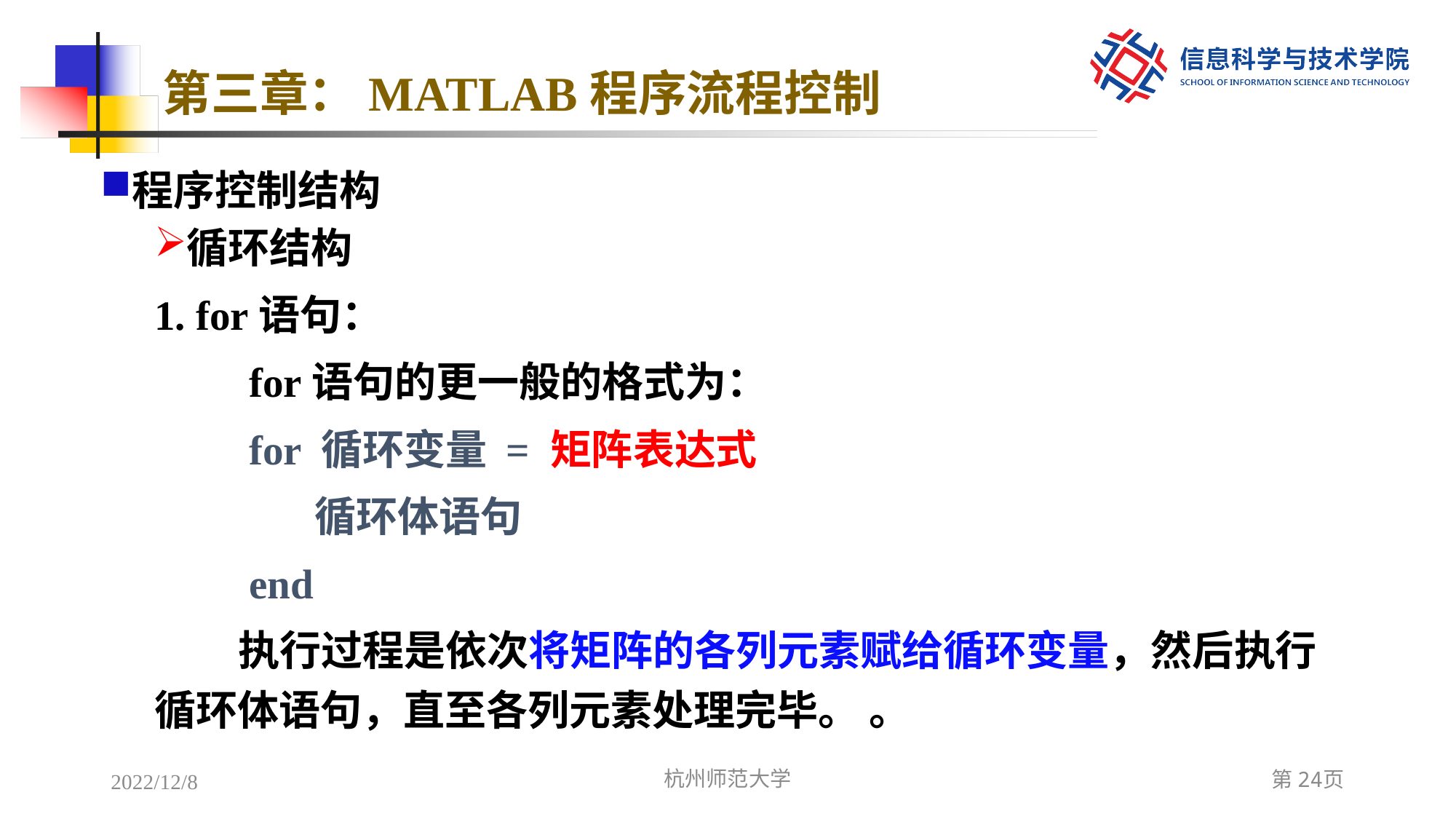

# 第三章：MATLAB程序流程控制
程序控制结构
循环结构
1. for语句：
 for语句的更一般的格式为：
 for 循环变量 = 矩阵表达式
       循环体语句
 end
执行过程是依次将矩阵的各列元素赋给循环变量，然后执行循环体语句，直至各列元素处理完毕。 。

2022/12/8
杭州师范大学
第24页